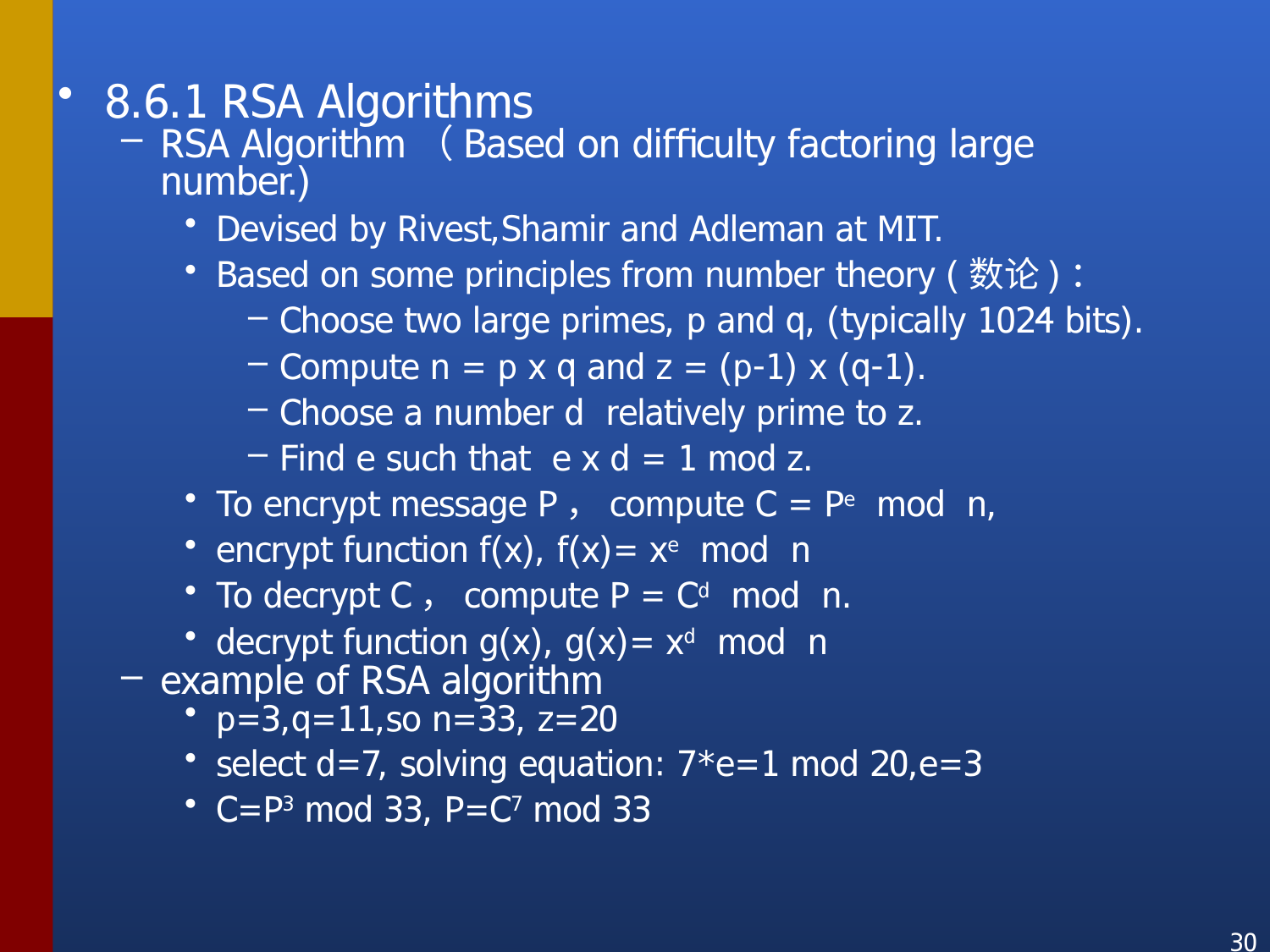

8.6.1 RSA Algorithms
RSA Algorithm（Based on difficulty factoring large number.)
Devised by Rivest,Shamir and Adleman at MIT.
Based on some principles from number theory (数论)：
Choose two large primes, p and q, (typically 1024 bits).
Compute n = p x q and z = (p-1) x (q-1).
Choose a number d  relatively prime to z.
Find e such that  e x d = 1 mod z.
To encrypt message P，compute C = Pe  mod  n,
encrypt function f(x), f(x)= xe  mod  n
To decrypt C，compute P = Cd  mod  n.
decrypt function g(x), g(x)= xd  mod  n
example of RSA algorithm
p=3,q=11,so n=33, z=20
select d=7, solving equation: 7*e=1 mod 20,e=3
C=P3 mod 33, P=C7 mod 33

30